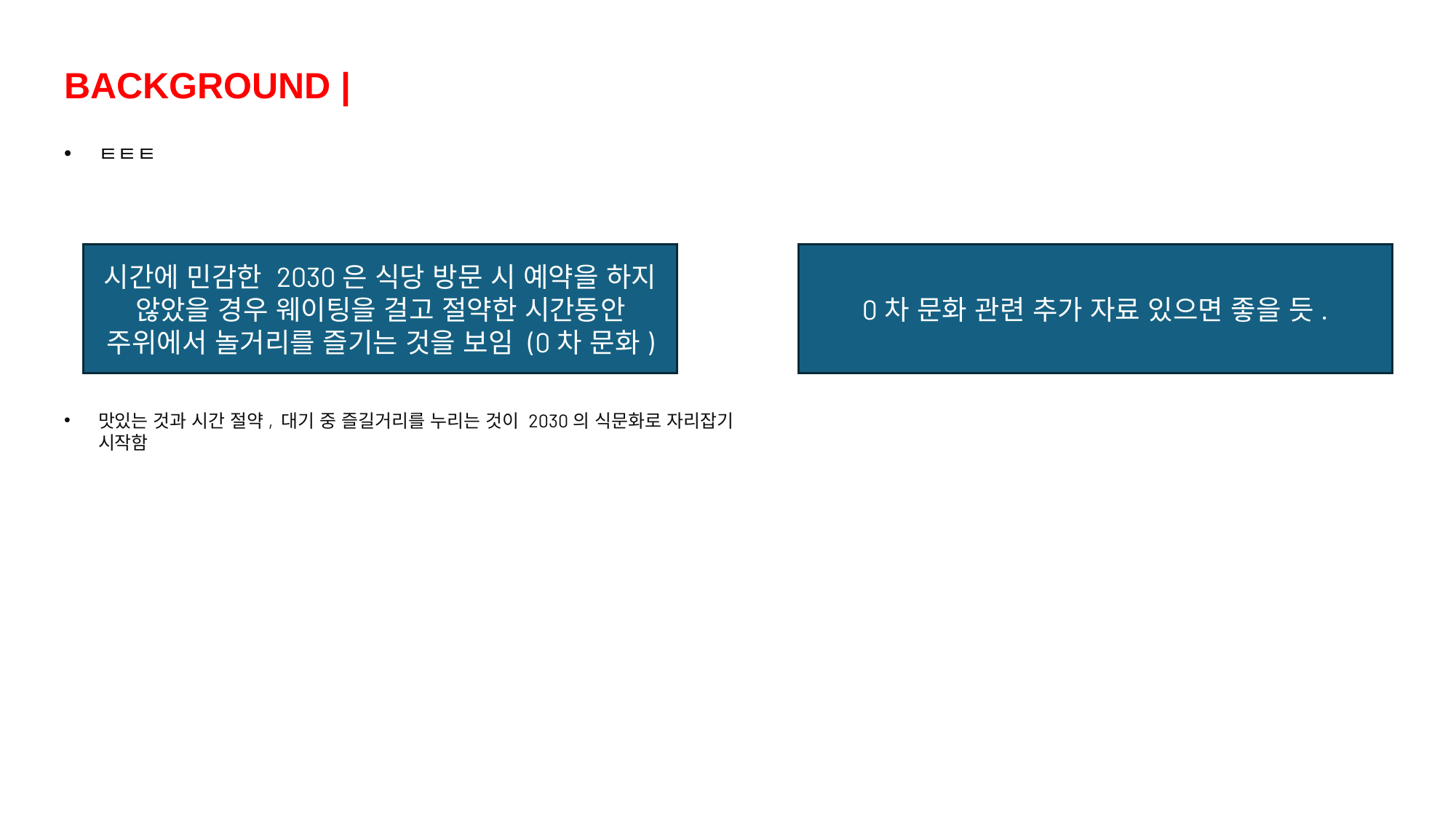

BACKGROUND |
ㅌㅌㅌ
시간에 민감한 2030은 식당 방문 시 예약을 하지 않았을 경우 웨이팅을 걸고 절약한 시간동안 주위에서 놀거리를 즐기는 것을 보임 (0차 문화)
0차 문화 관련 추가 자료 있으면 좋을 듯.
맛있는 것과 시간 절약, 대기 중 즐길거리를 누리는 것이 2030의 식문화로 자리잡기 시작함